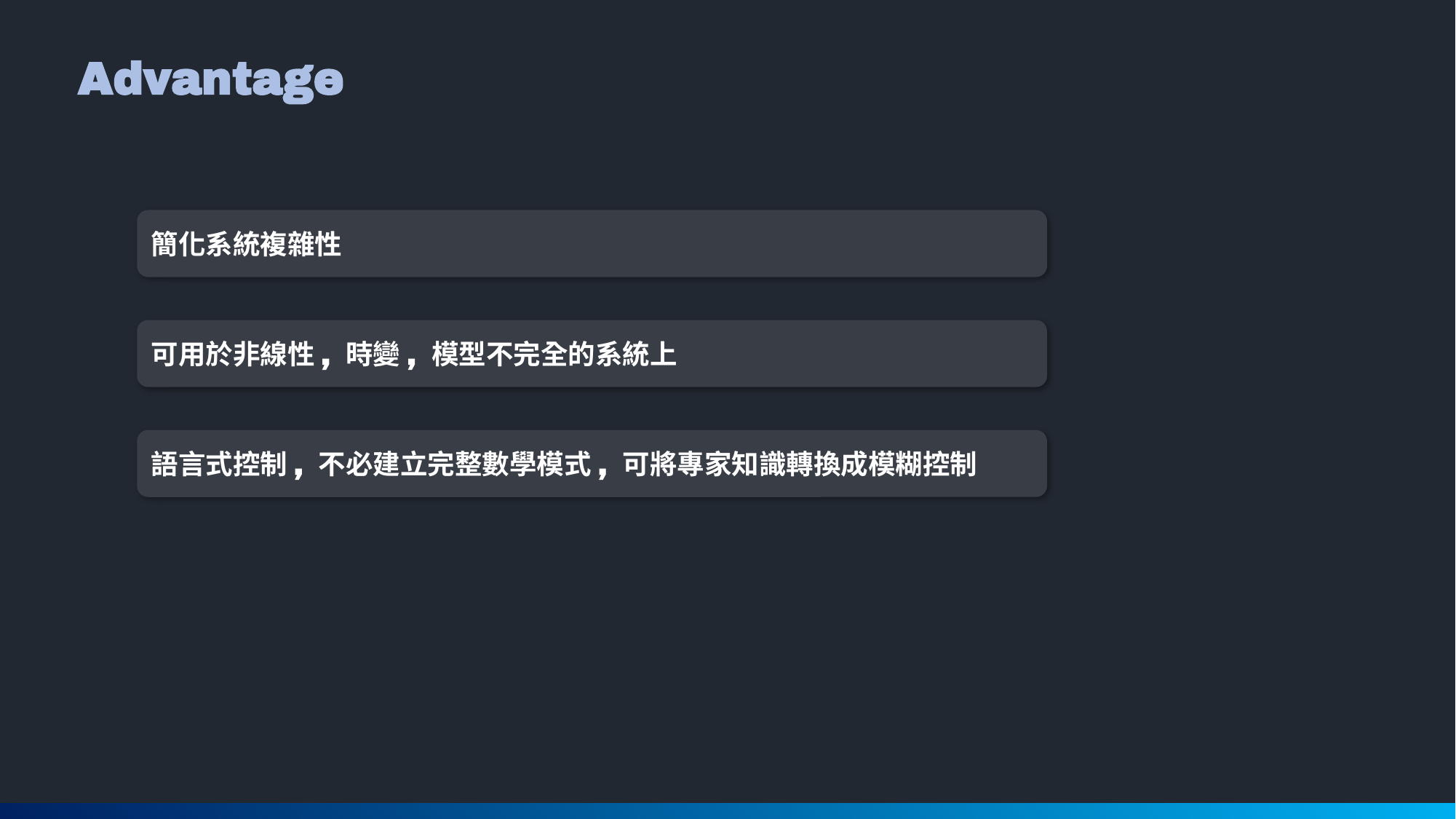

Advantage
簡化系統複雜性
可用於非線性, 時變, 模型不完全的系統上
語言式控制, 不必建立完整數學模式, 可將專家知識轉換成模糊控制